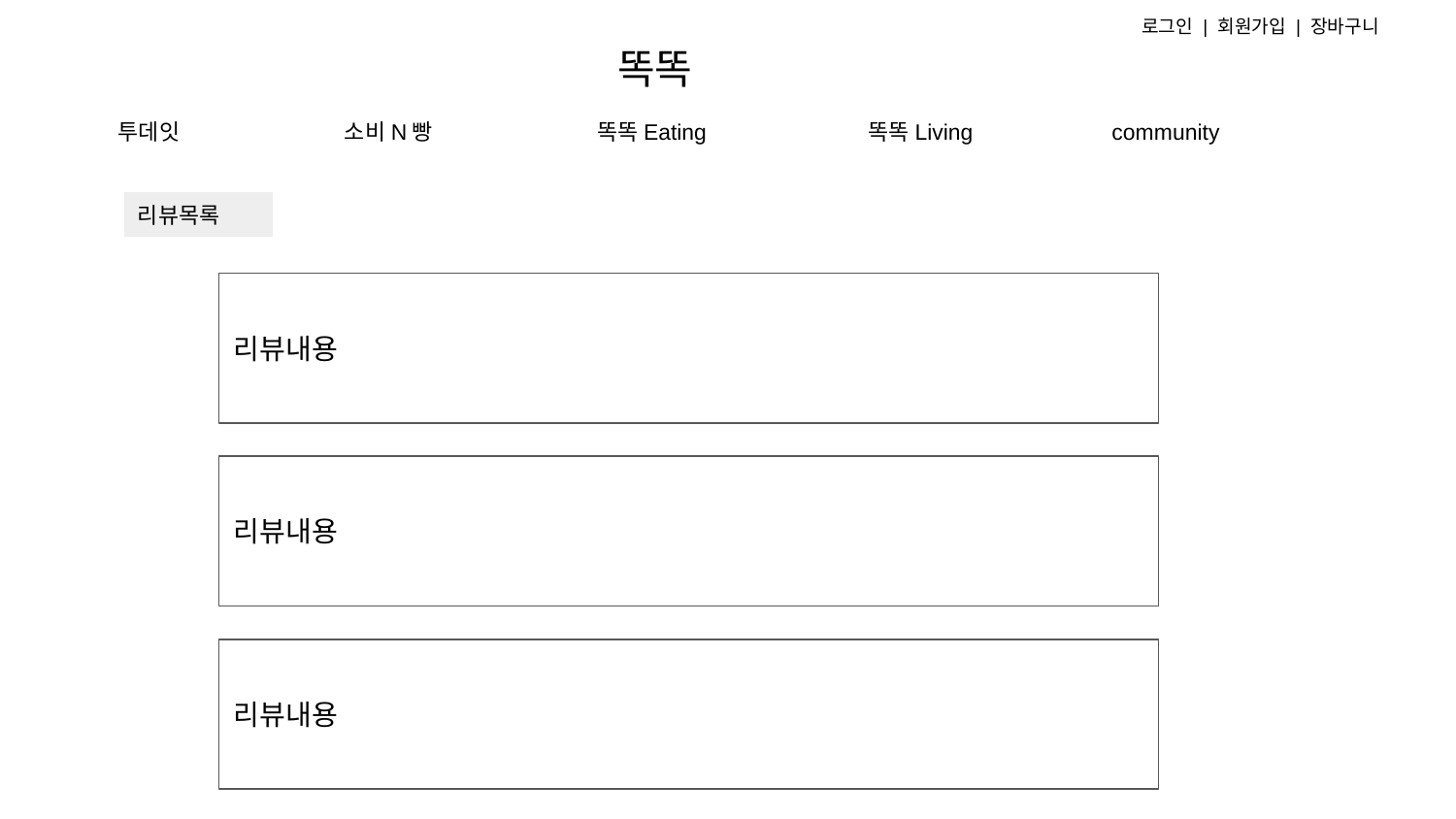

로그인 | 회원가입 | 장바구니
# 똑똑
투데잇
소비N빵
똑똑Eating
똑똑Living
community
리뷰목록
리뷰내용

리뷰내용
리뷰내용